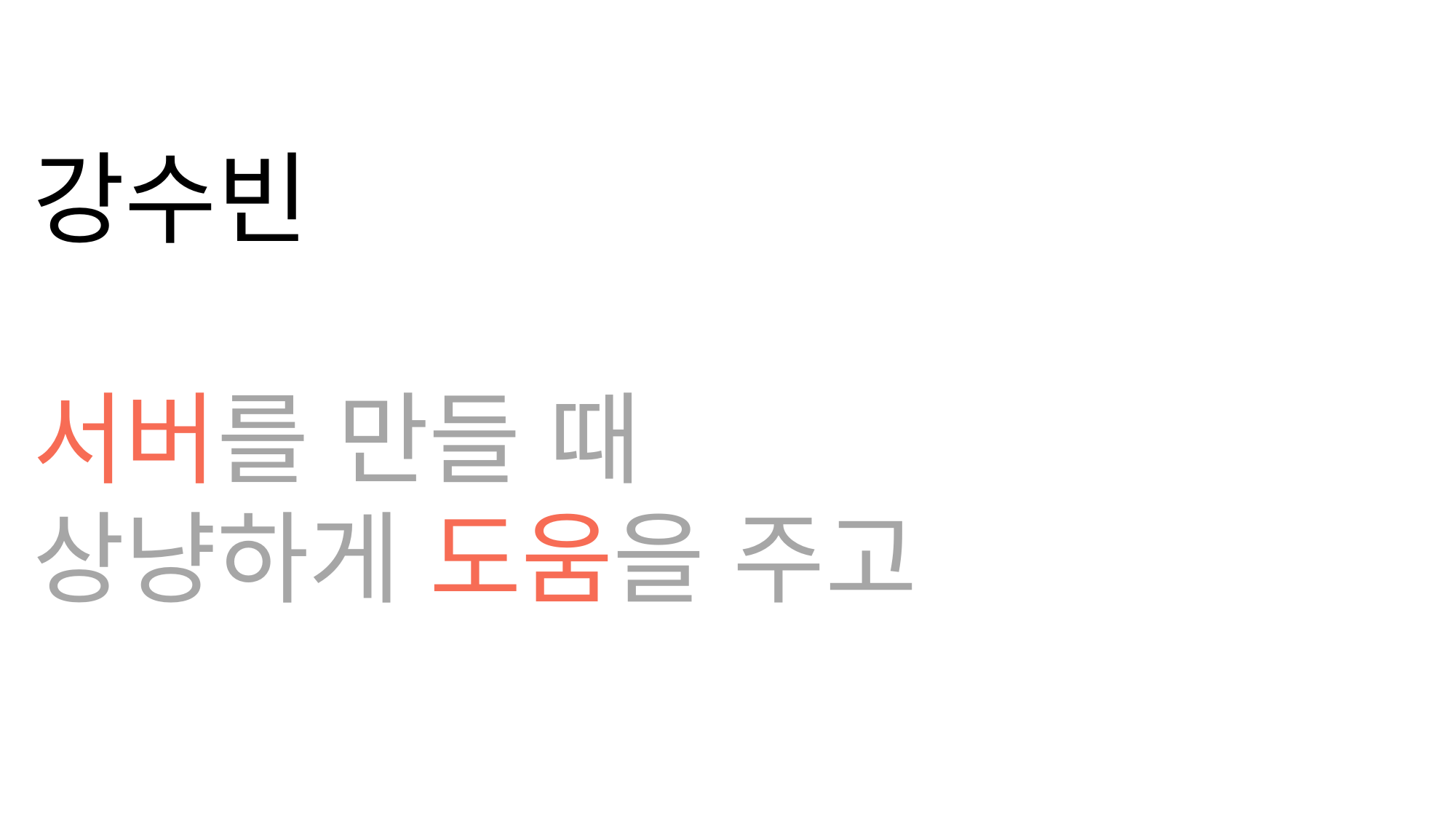

강수빈

서버를 만들 때
상냥하게 도움을 주고